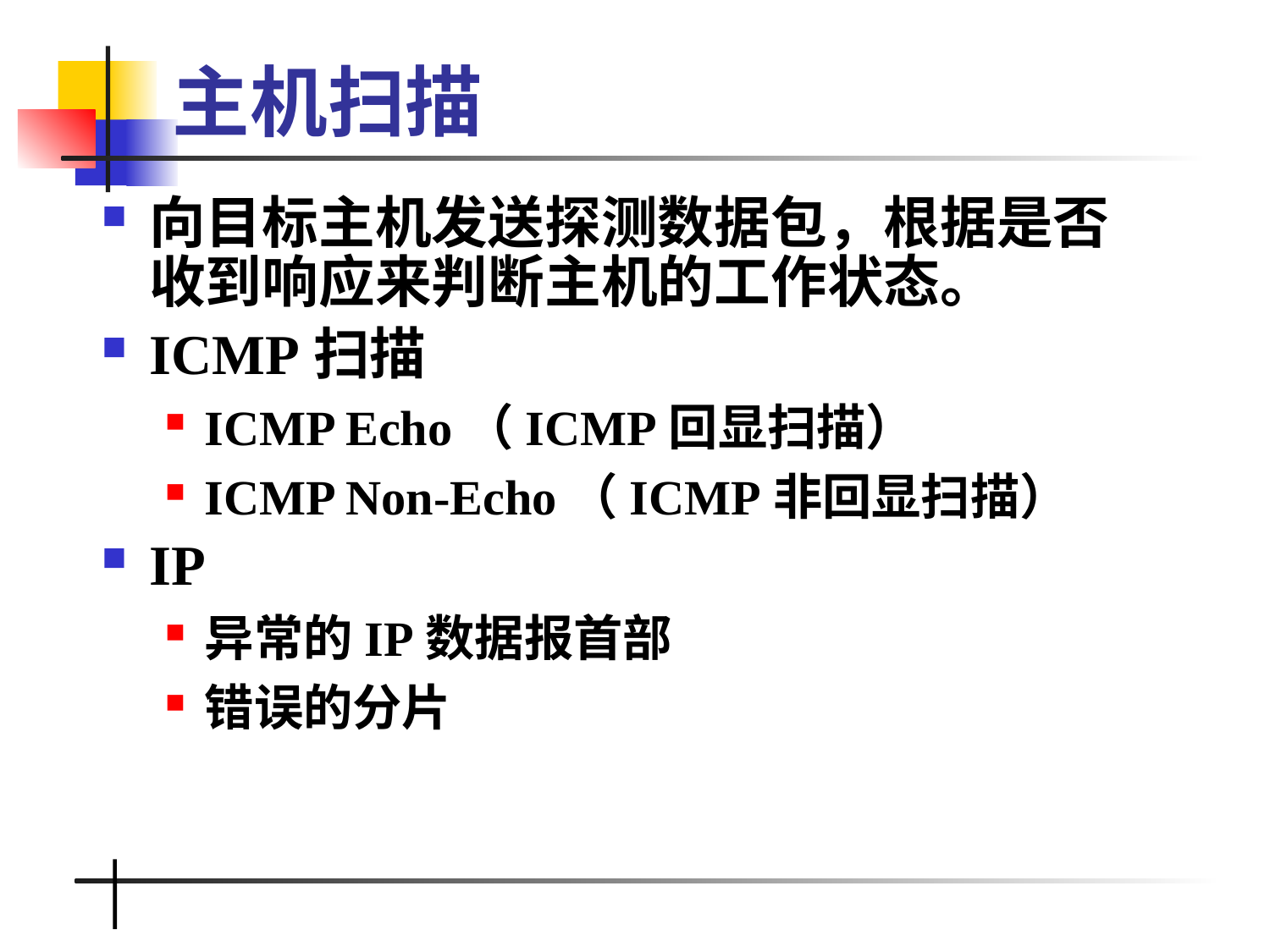

# 主机扫描
向目标主机发送探测数据包，根据是否收到响应来判断主机的工作状态。
ICMP扫描
ICMP Echo（ICMP回显扫描）
ICMP Non-Echo（ICMP非回显扫描）
IP
异常的IP数据报首部
错误的分片